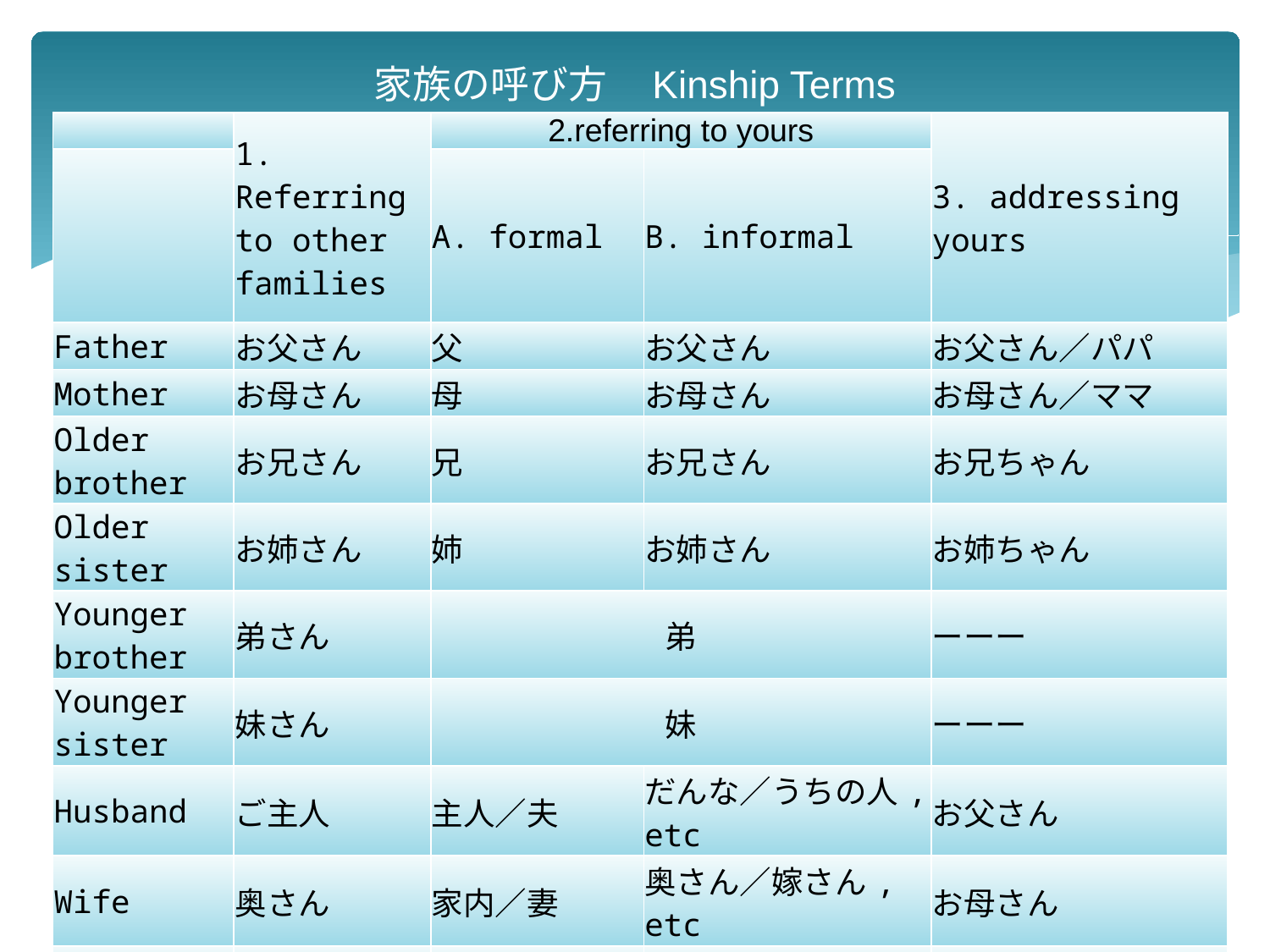

# 家族の呼び方　Kinship Terms
|  | 1. Referring to other families | 2.referring to yours |  | 3. addressing yours |
| --- | --- | --- | --- | --- |
|  |  | A. formal | B. informal |  |
| Father | お父さん | 父 | お父さん | お父さん／パパ |
| Mother | お母さん | 母 | お母さん | お母さん／ママ |
| Older brother | お兄さん | 兄 | お兄さん | お兄ちゃん |
| Older sister | お姉さん | 姉 | お姉さん | お姉ちゃん |
| Younger brother | 弟さん | 弟 |  | ーーー |
| Younger sister | 妹さん | 妹 |  | ーーー |
| Husband | ご主人 | 主人／夫 | だんな／うちの人, etc | お父さん |
| Wife | 奥さん | 家内／妻 | 奥さん／嫁さん, etc | お母さん |
| Grandfather | おじいさん | 祖父 | おじいさん | おじいちゃん |
| Grandmother | おばあさん | 祖母 | おばあさん | おばあちゃん |
| Child | お子さん | うちの子 |  | ーーー |